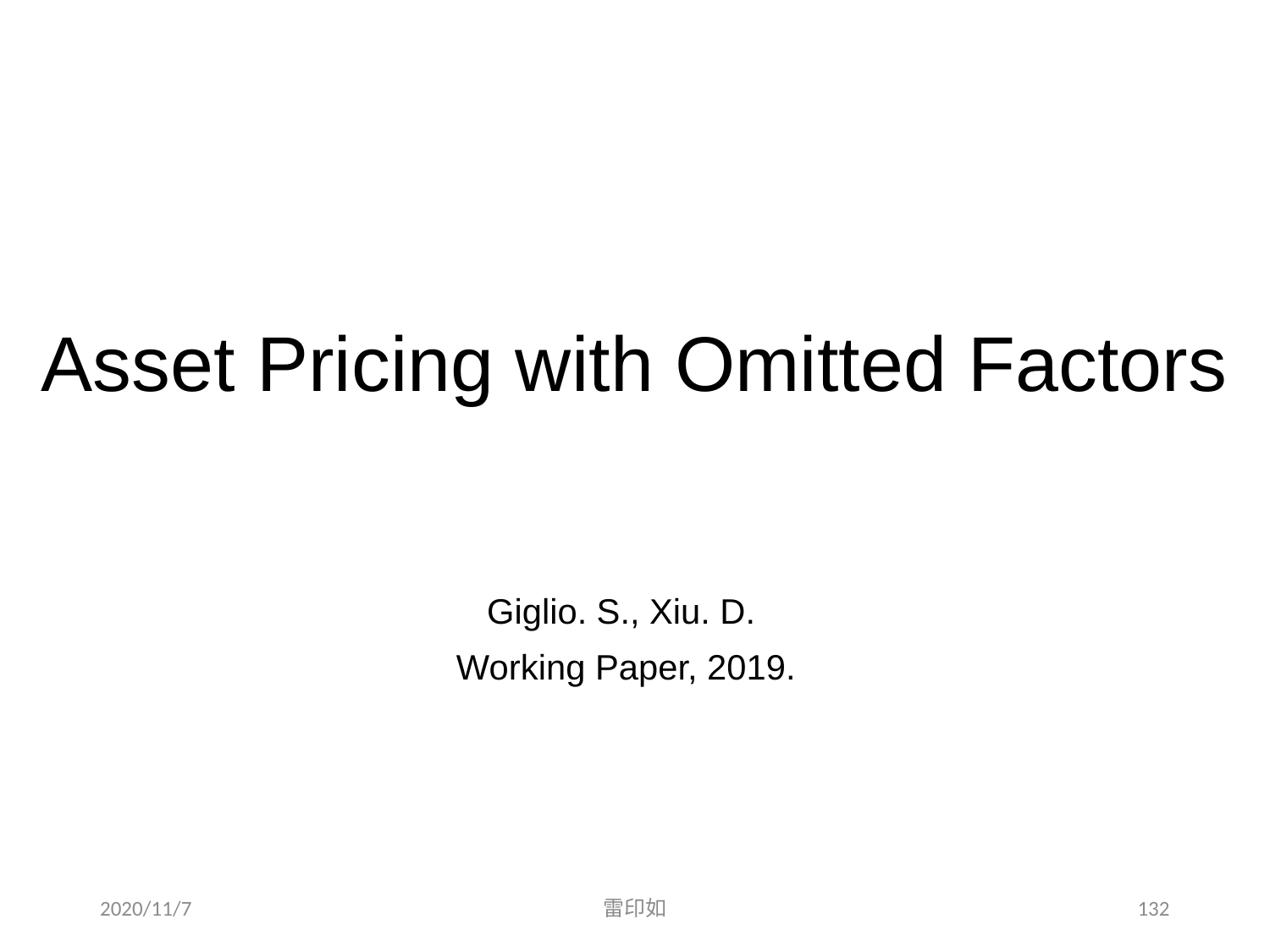

Asset Pricing with Omitted Factors
Giglio. S., Xiu. D.
Working Paper, 2019.
2020/11/7
雷印如
132